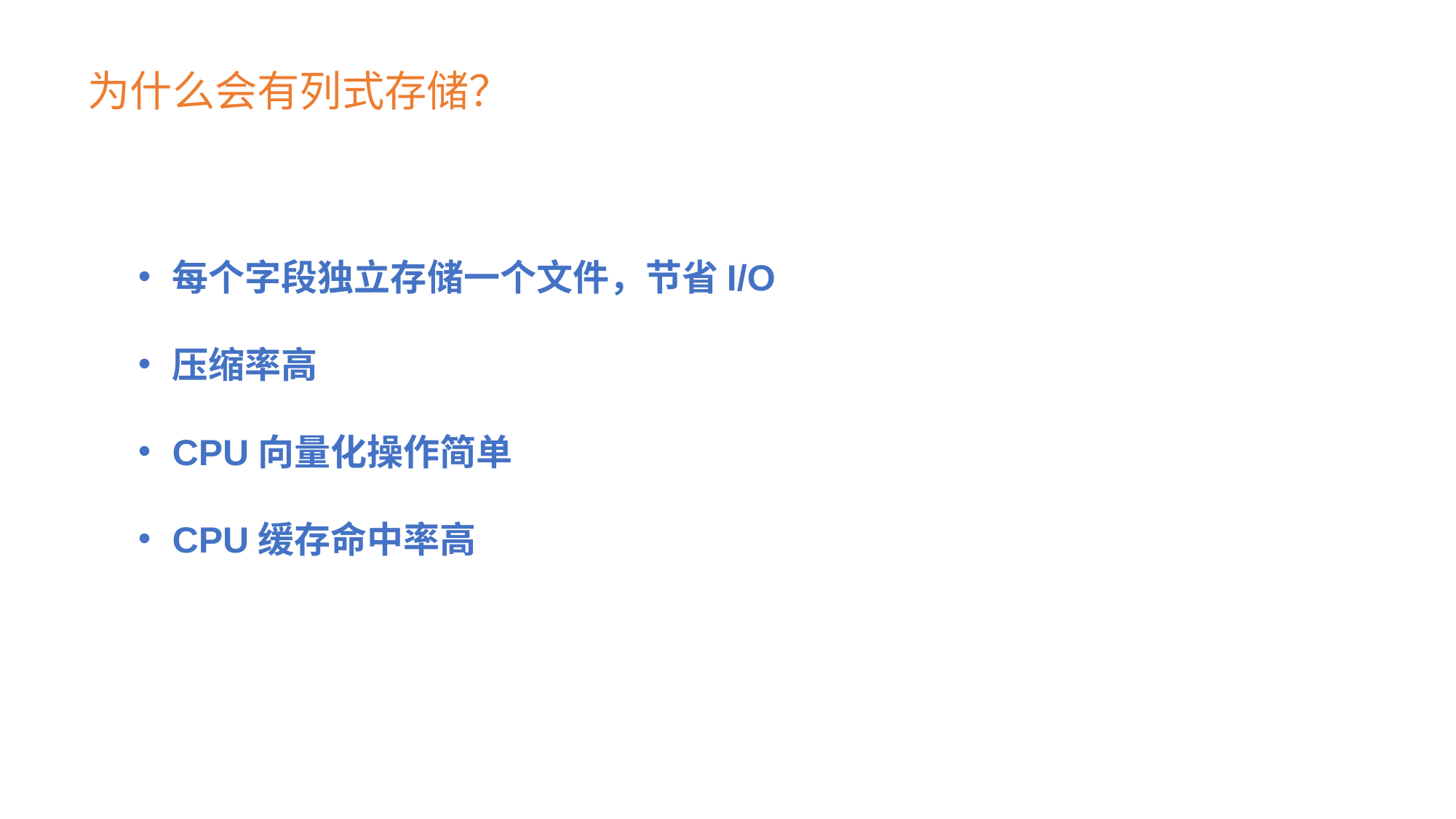

为什么会有列式存储？
每个字段独立存储一个文件，节省I/O
压缩率高
CPU向量化操作简单
CPU缓存命中率高